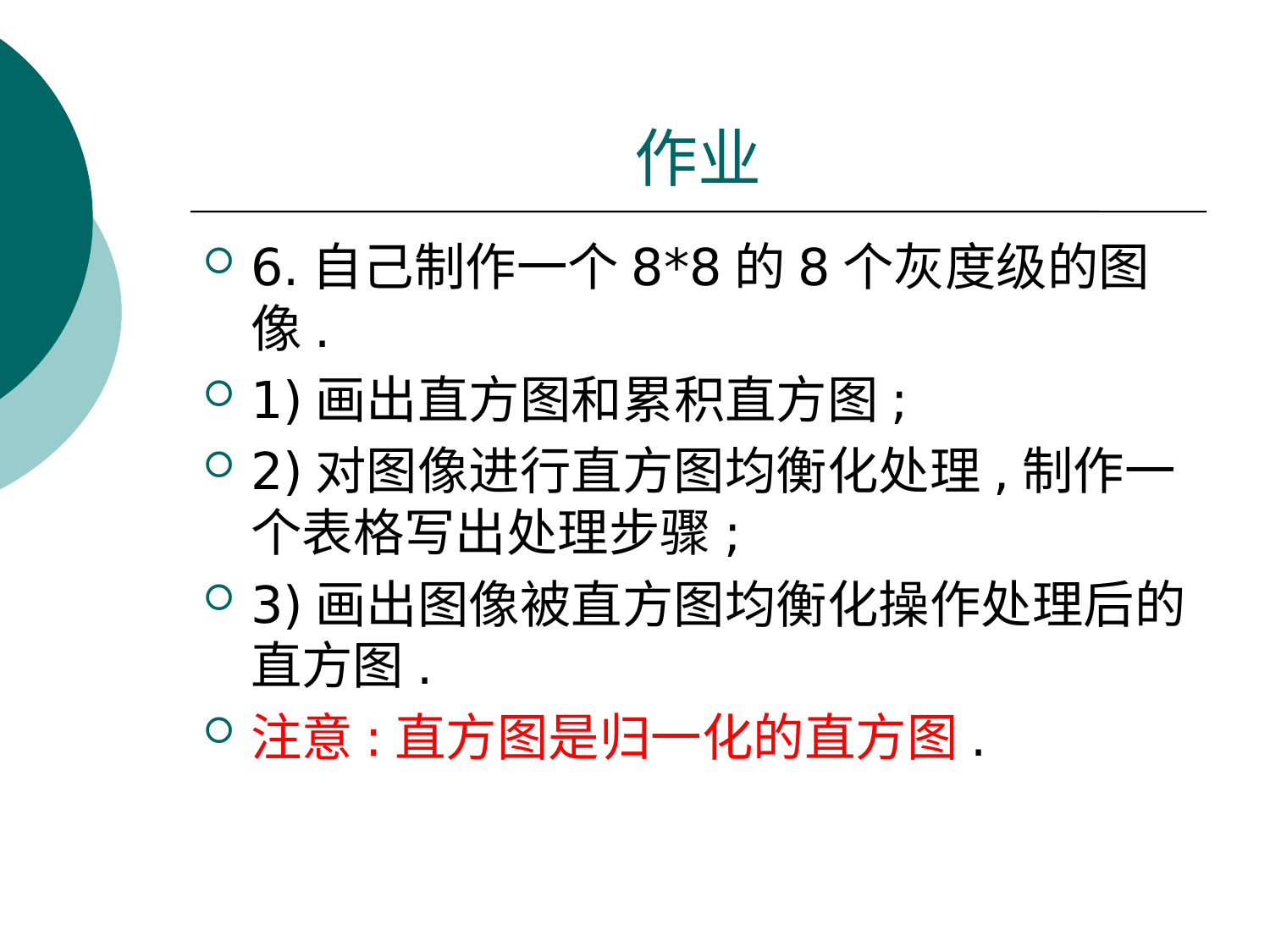

# 作业
6.自己制作一个8*8的8个灰度级的图像.
1)画出直方图和累积直方图;
2)对图像进行直方图均衡化处理,制作一个表格写出处理步骤;
3)画出图像被直方图均衡化操作处理后的直方图.
注意:直方图是归一化的直方图.
64